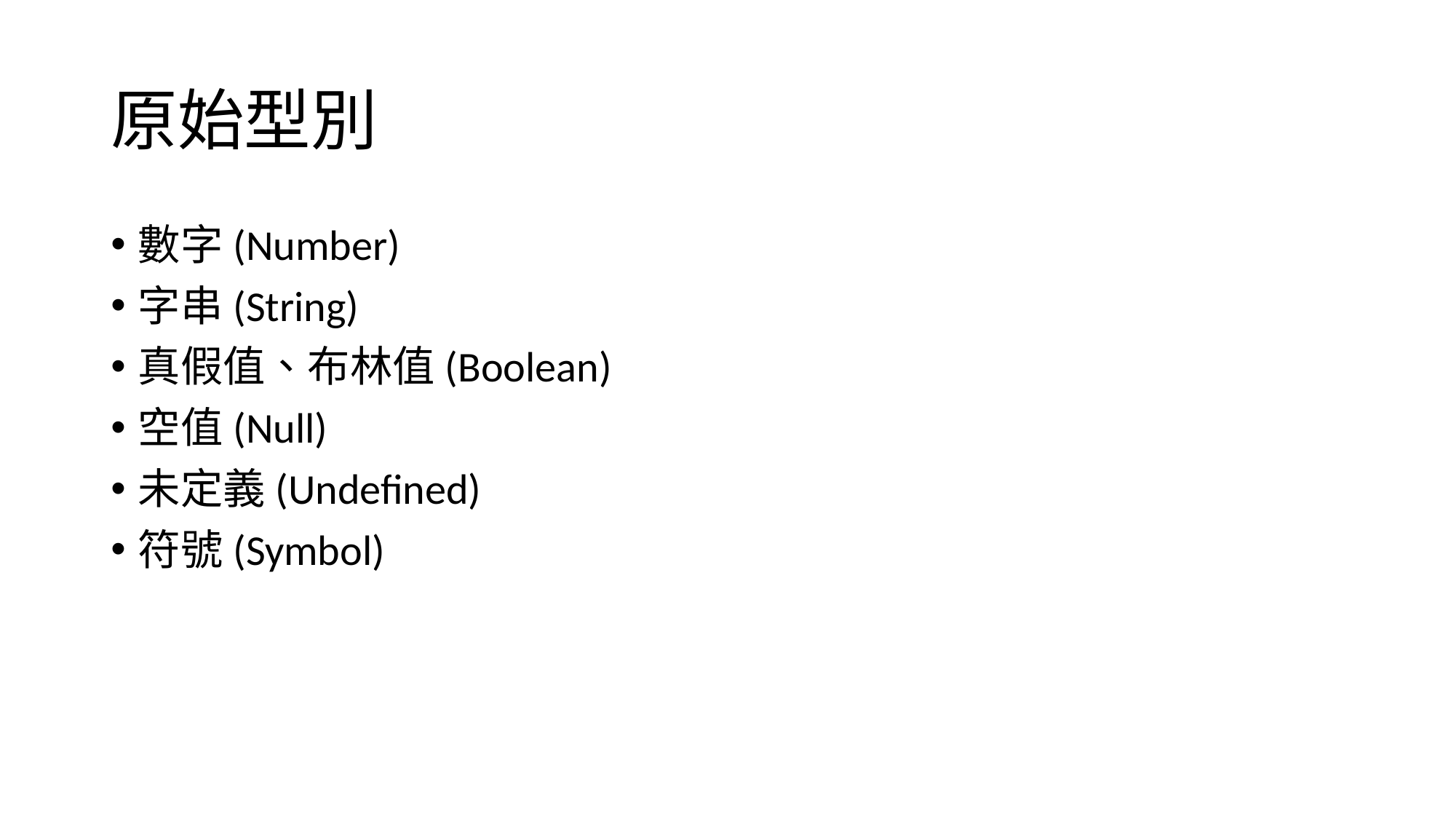

# 原始型別
數字(Number)
字串(String)
真假值、布林值(Boolean)
空值(Null)
未定義(Undefined)
符號(Symbol)